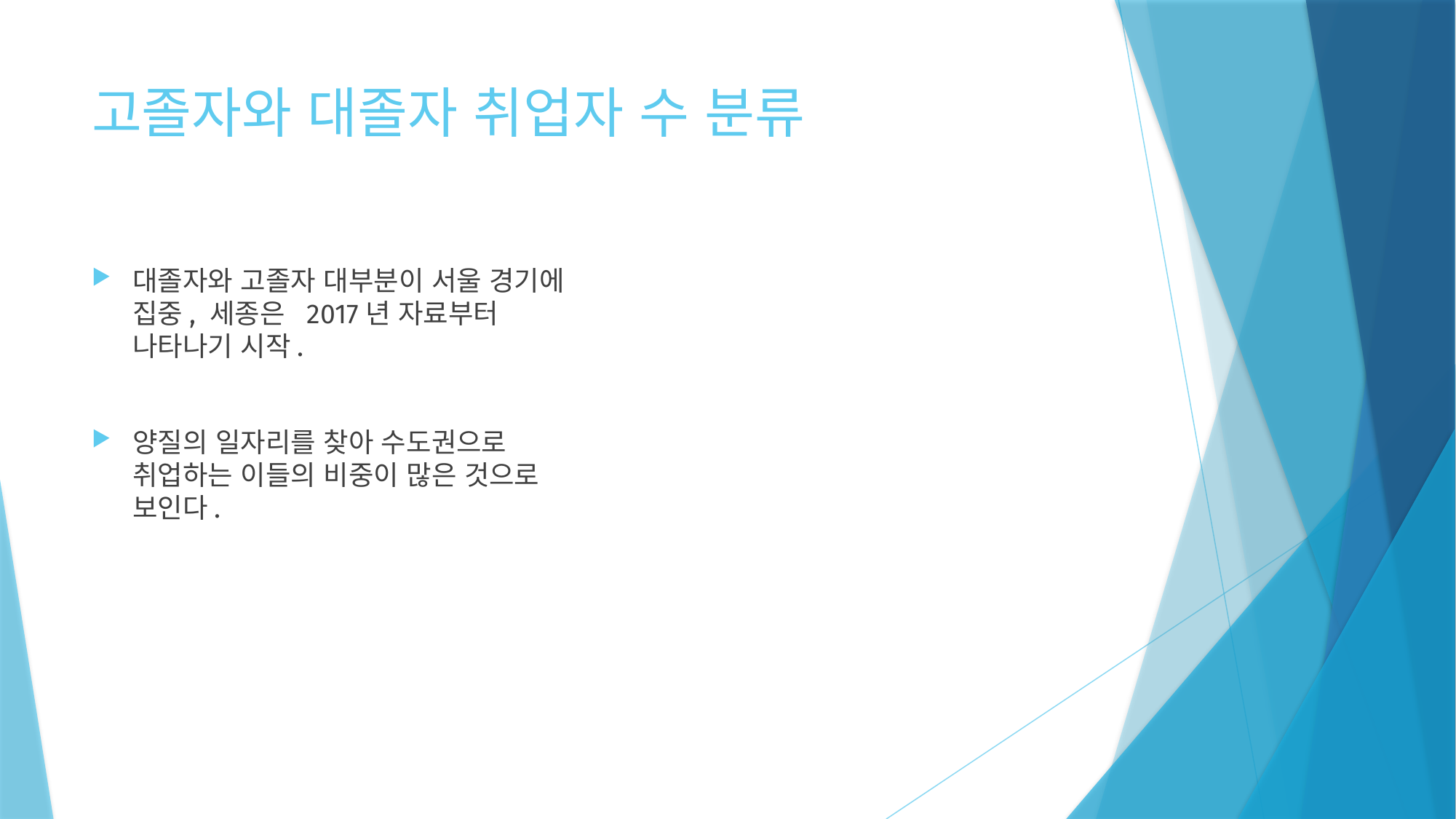

# 고졸자와 대졸자 취업자 수 분류
대졸자와 고졸자 대부분이 서울 경기에 집중, 세종은  2017년 자료부터 나타나기 시작.

양질의 일자리를 찾아 수도권으로 취업하는 이들의 비중이 많은 것으로 보인다.